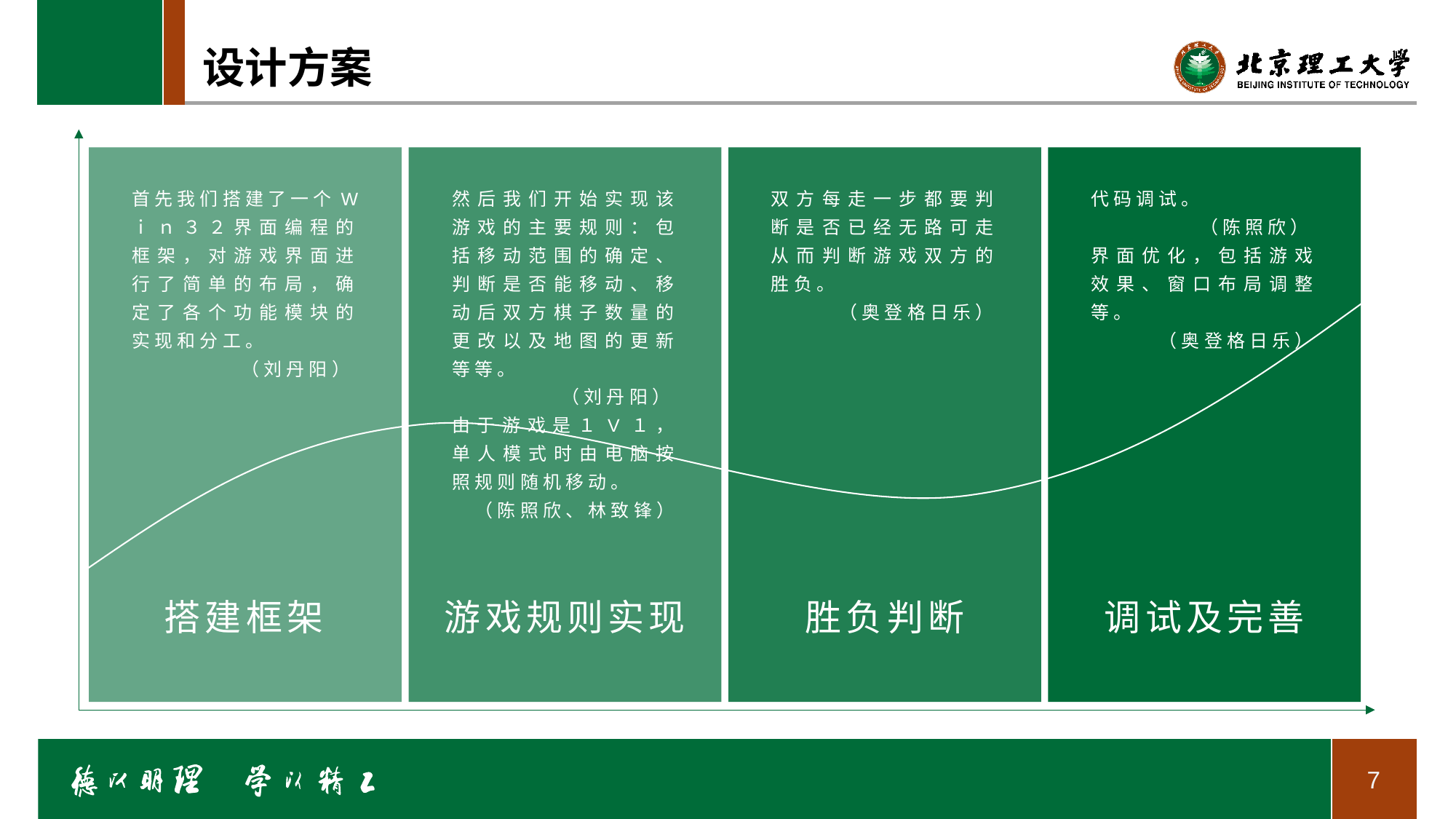

# 设计方案

首先我们搭建了一个Wｉｎ３２界面编程的框架，对游戏界面进行了简单的布局，确定了各个功能模块的实现和分工。
	（刘丹阳）

然后我们开始实现该游戏的主要规则：包括移动范围的确定、判断是否能移动、移动后双方棋子数量的更改以及地图的更新等等。
	（刘丹阳）
由于游戏是１V１，单人模式时由电脑按照规则随机移动。
　（陈照欣、林致锋）
双方每走一步都要判断是否已经无路可走从而判断游戏双方的胜负。
　　　（奥登格日乐）
代码调试。
	（陈照欣）
界面优化，包括游戏效果、窗口布局调整等。
　　　（奥登格日乐）

搭建框架
游戏规则实现
胜负判断
调试及完善